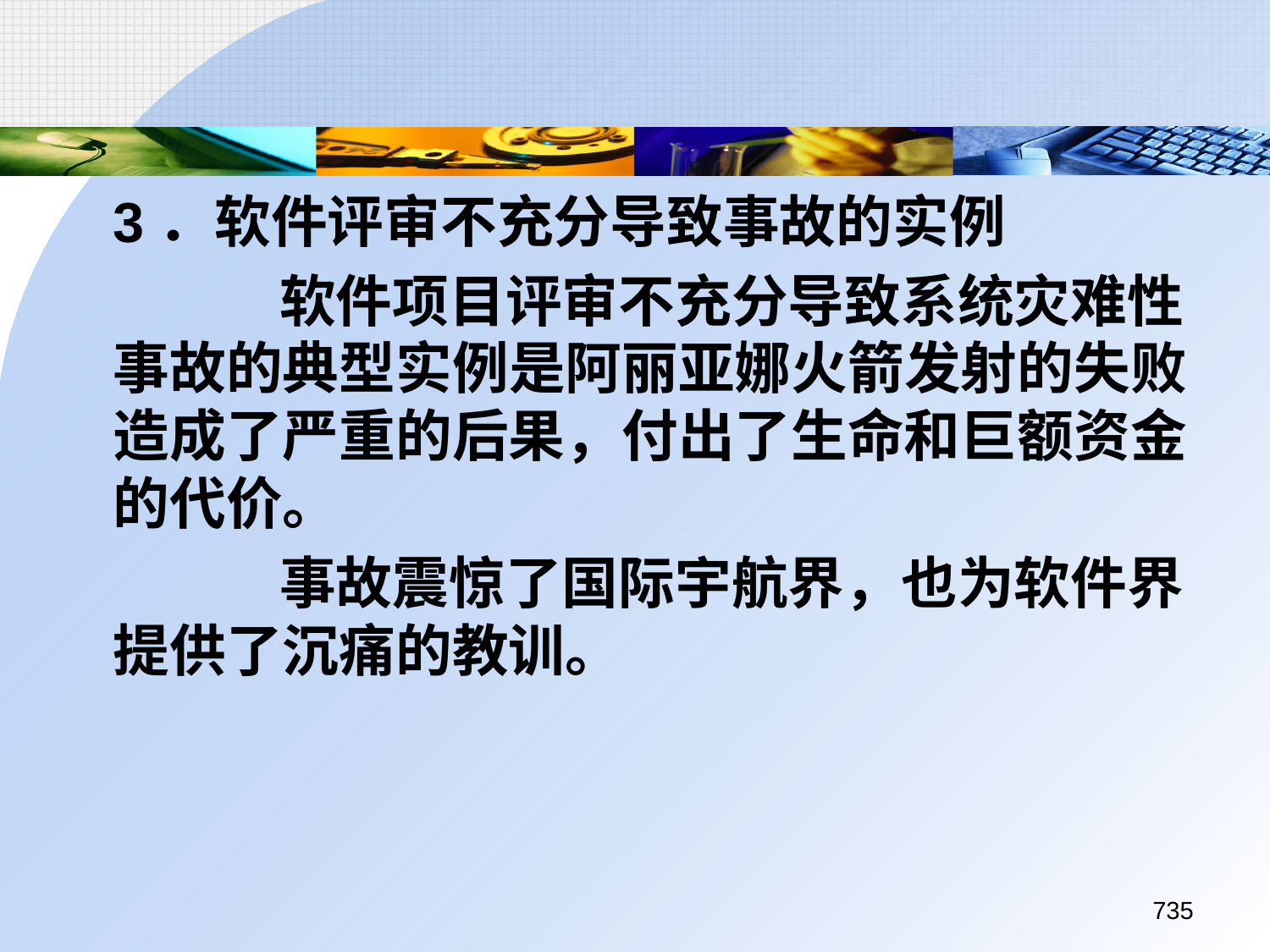

3．软件评审不充分导致事故的实例
		  软件项目评审不充分导致系统灾难性事故的典型实例是阿丽亚娜火箭发射的失败造成了严重的后果，付出了生命和巨额资金的代价。
		  事故震惊了国际宇航界，也为软件界提供了沉痛的教训。

735